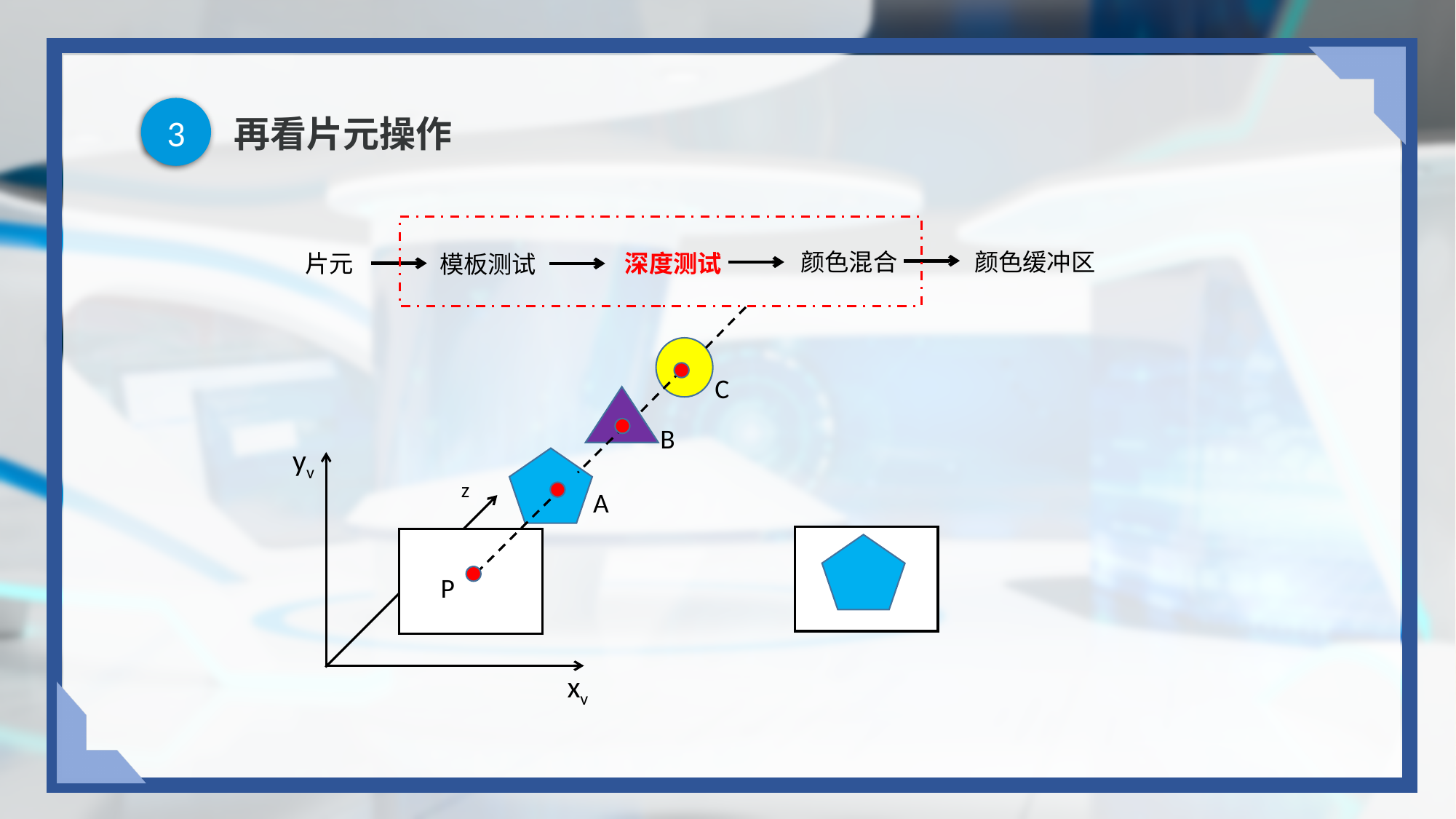

3
# 再看片元操作

颜色缓冲区
颜色混合
片元
深度测试
模板测试

C

B

yv

z
A

P

xv